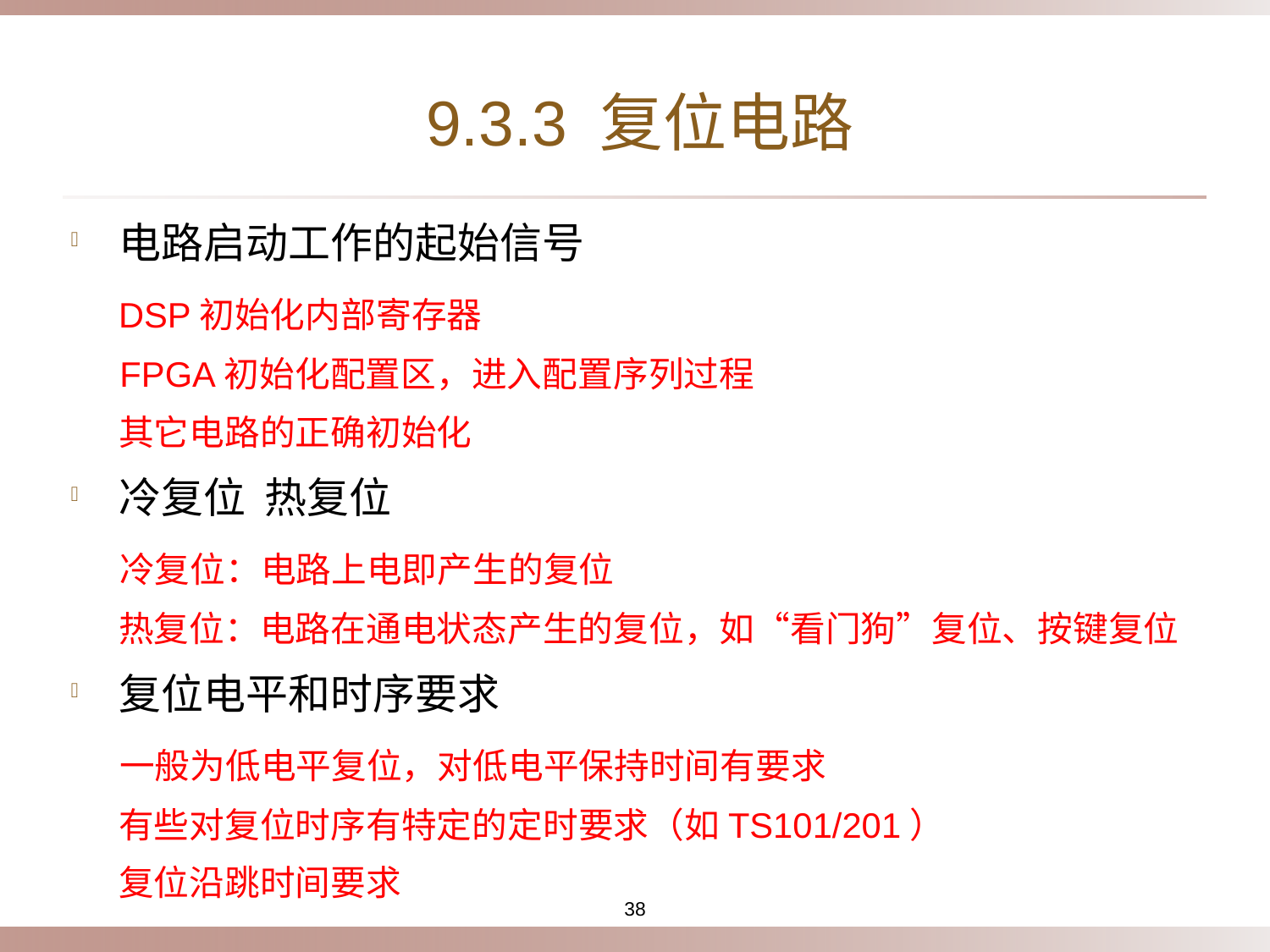

# 9.3.3 复位电路
电路启动工作的起始信号
    DSP初始化内部寄存器
     FPGA初始化配置区，进入配置序列过程
     其它电路的正确初始化
冷复位  热复位
    冷复位：电路上电即产生的复位
     热复位：电路在通电状态产生的复位，如“看门狗”复位、按键复位
复位电平和时序要求
    一般为低电平复位，对低电平保持时间有要求
     有些对复位时序有特定的定时要求（如TS101/201）
     复位沿跳时间要求

38